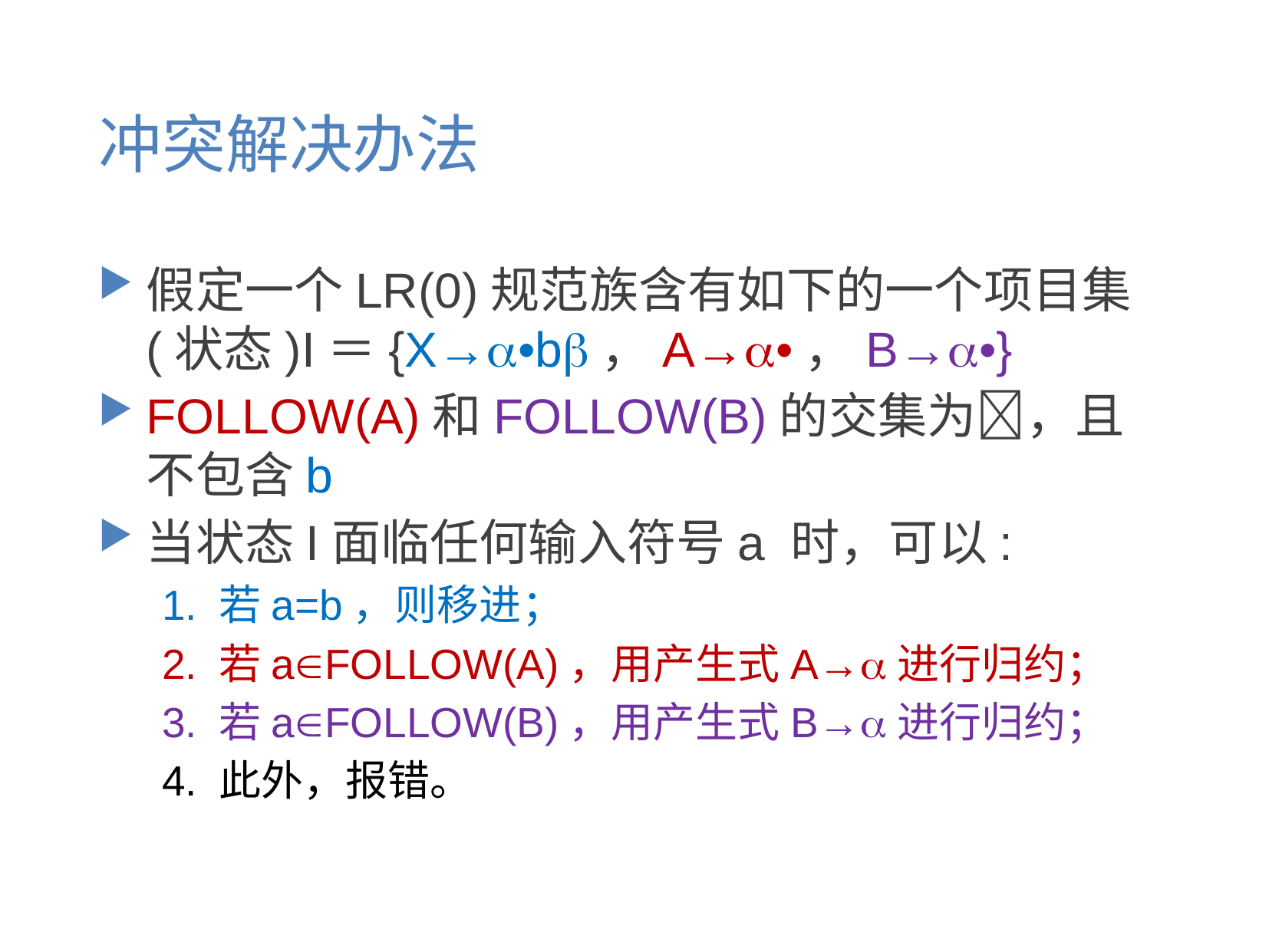

# 冲突解决办法
假定一个LR(0)规范族含有如下的一个项目集(状态)I＝{X→α•bβ，A→α•，B→α•}
FOLLOW(A)和FOLLOW(B)的交集为∅，且不包含b
当状态I面临任何输入符号a 时，可以:
1. 若a=b，则移进；
2. 若a∈FOLLOW(A)，用产生式A→α进行归约；
3. 若a∈FOLLOW(B)，用产生式B→α进行归约；
4. 此外，报错。